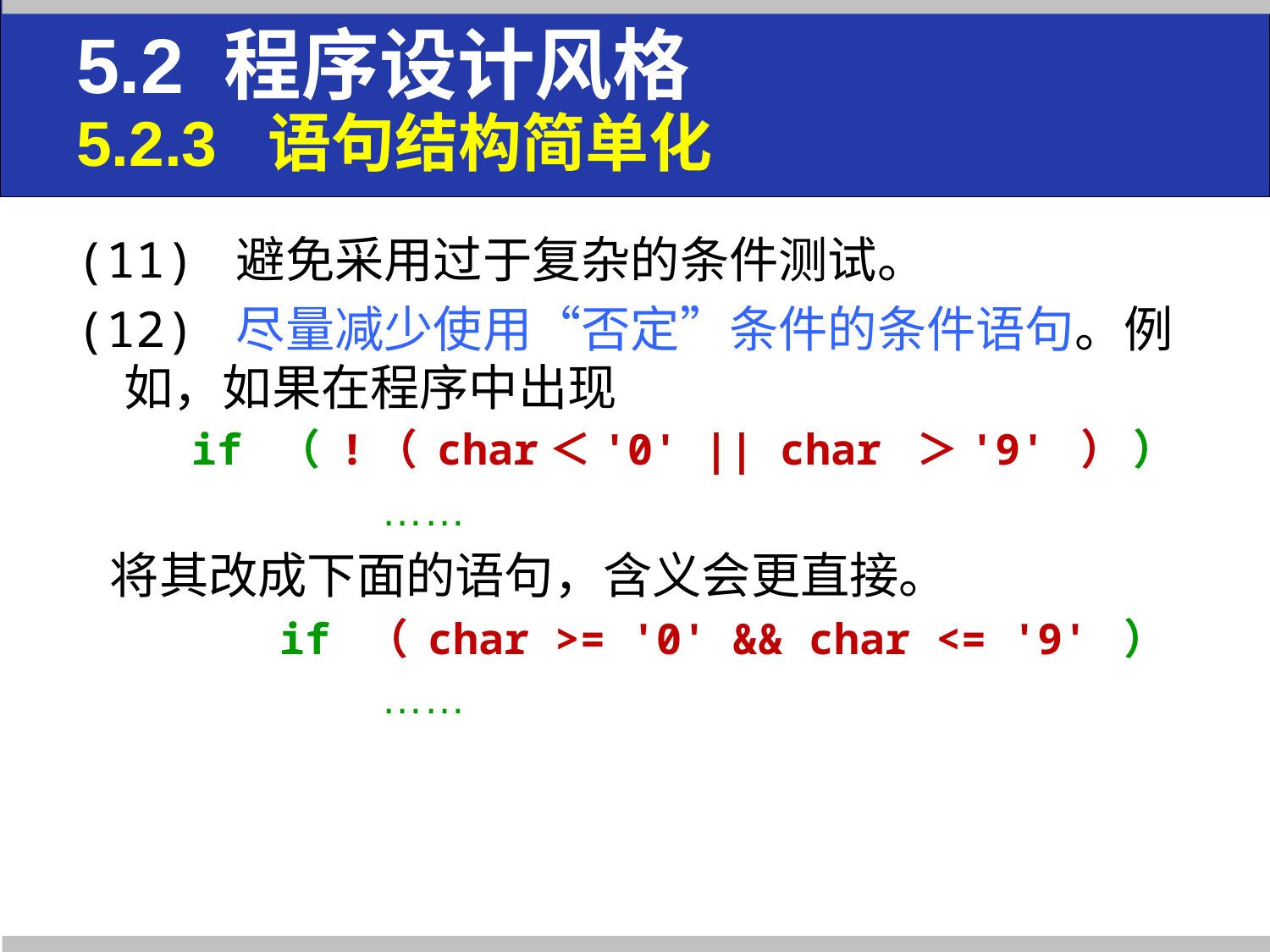

# 5.2 程序设计风格 5.2.3  语句结构简单化
(11) 避免采用过于复杂的条件测试。
(12) 尽量减少使用“否定”条件的条件语句。例如，如果在程序中出现
     if （ !（ char＜'0' || char ＞'9' ） ）
            ……
  将其改成下面的语句，含义会更直接。
        if （ char >= '0' && char <= '9' ）
            ……

668